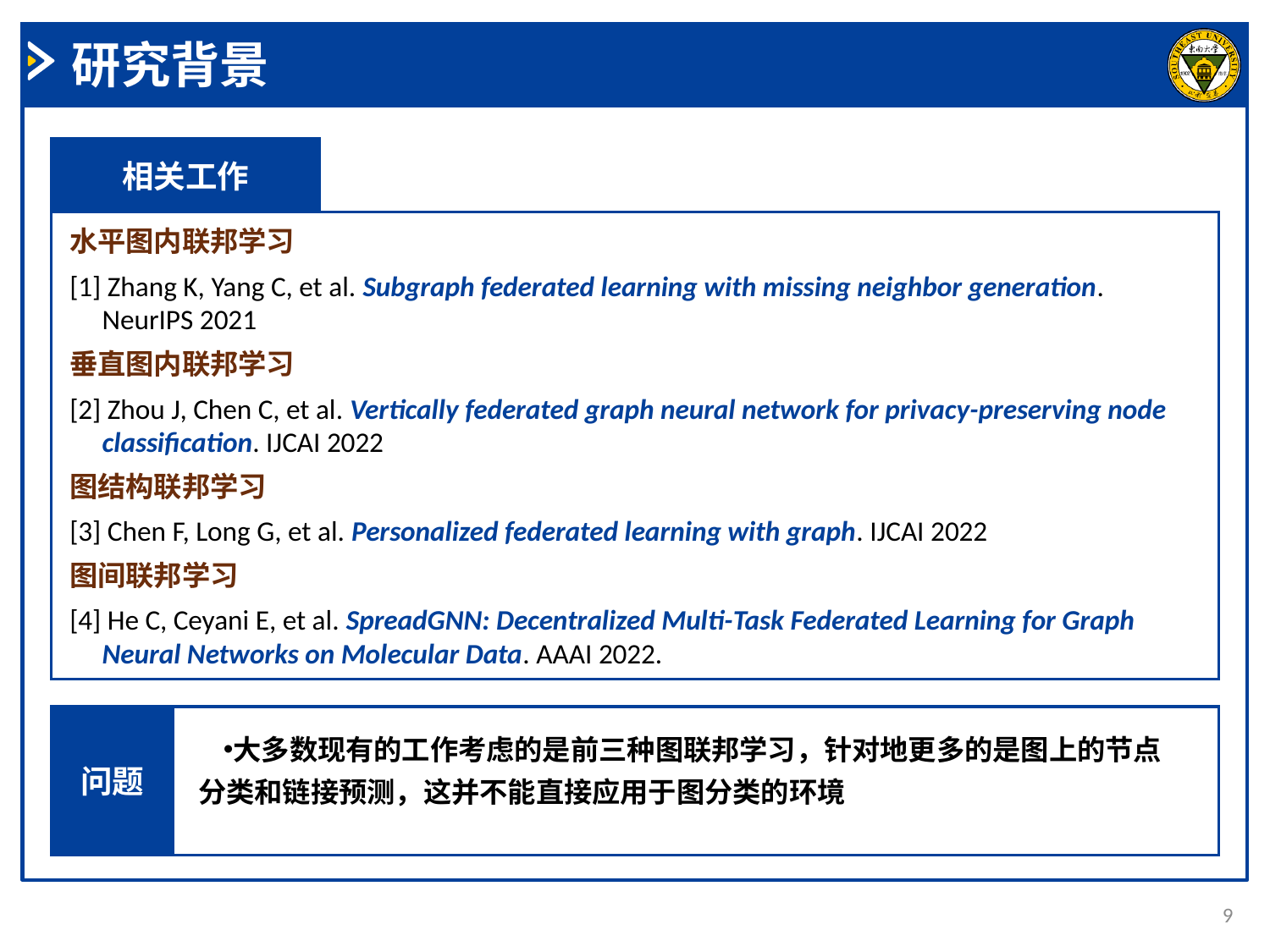

研究背景
相关工作

水平图内联邦学习
[1] Zhang K, Yang C, et al. Subgraph federated learning with missing neighbor generation. NeurIPS 2021
垂直图内联邦学习
[2] Zhou J, Chen C, et al. Vertically federated graph neural network for privacy-preserving node classification. IJCAI 2022
图结构联邦学习
[3] Chen F, Long G, et al. Personalized federated learning with graph. IJCAI 2022
图间联邦学习
[4] He C, Ceyani E, et al. SpreadGNN: Decentralized Multi-Task Federated Learning for Graph Neural Networks on Molecular Data. AAAI 2022.

问题

大多数现有的工作考虑的是前三种图联邦学习，针对地更多的是图上的节点分类和链接预测，这并不能直接应用于图分类的环境

9